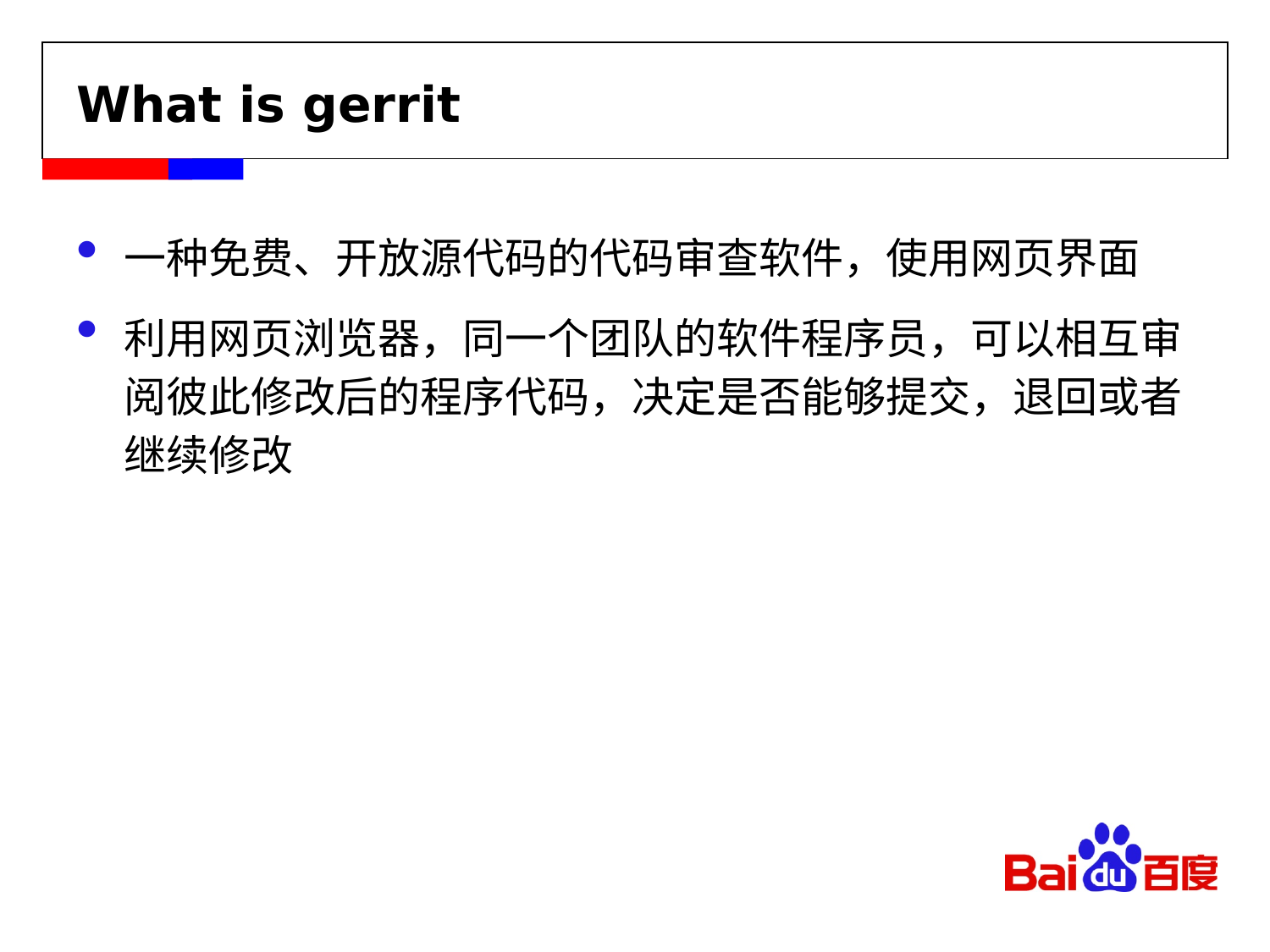

# What is gerrit
一种免费、开放源代码的代码审查软件，使用网页界面
利用网页浏览器，同一个团队的软件程序员，可以相互审阅彼此修改后的程序代码，决定是否能够提交，退回或者继续修改